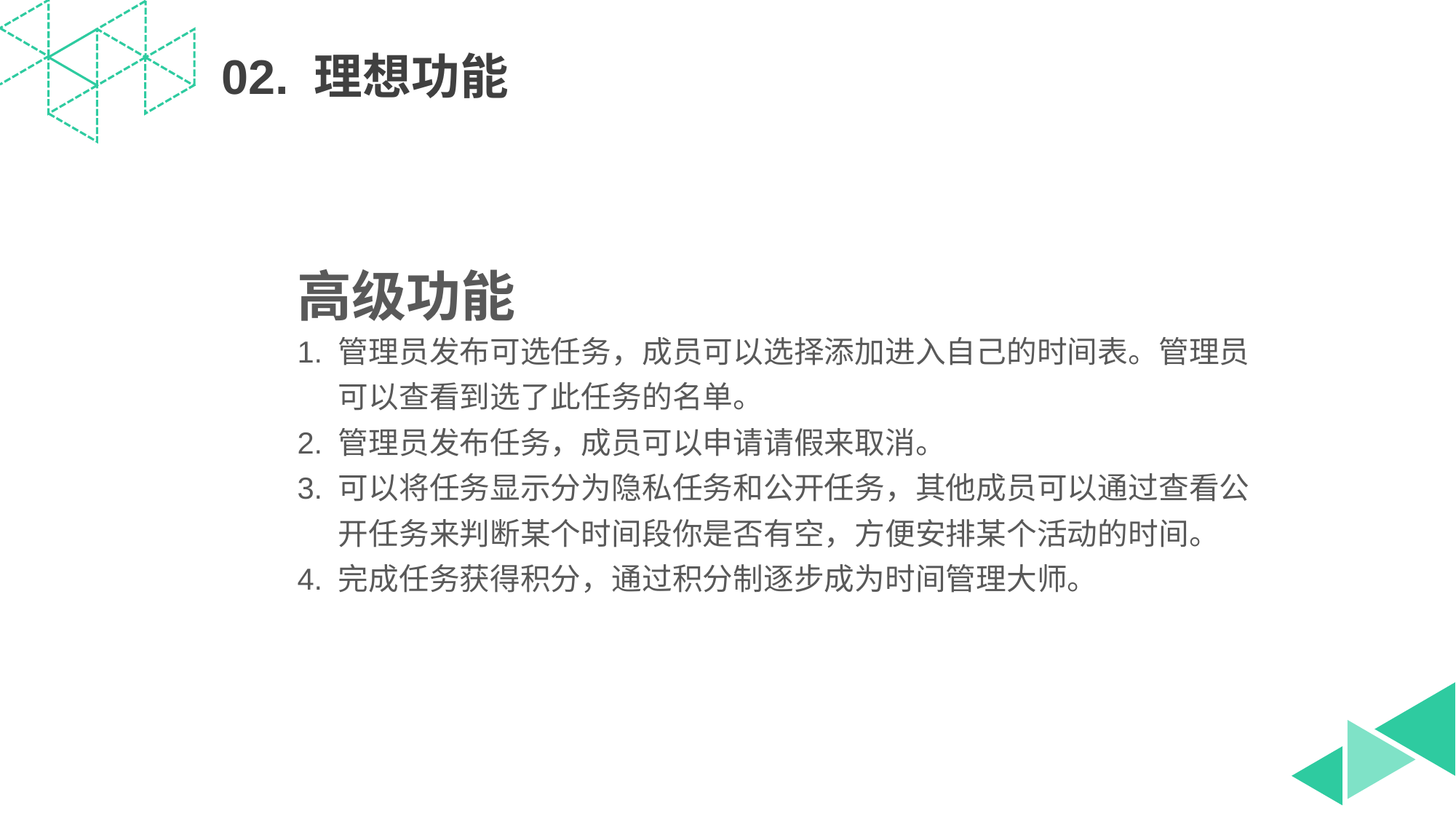

02. 理想功能

高级功能
管理员发布可选任务，成员可以选择添加进入自己的时间表。管理员可以查看到选了此任务的名单。
管理员发布任务，成员可以申请请假来取消。
可以将任务显示分为隐私任务和公开任务，其他成员可以通过查看公开任务来判断某个时间段你是否有空，方便安排某个活动的时间。
完成任务获得积分，通过积分制逐步成为时间管理大师。